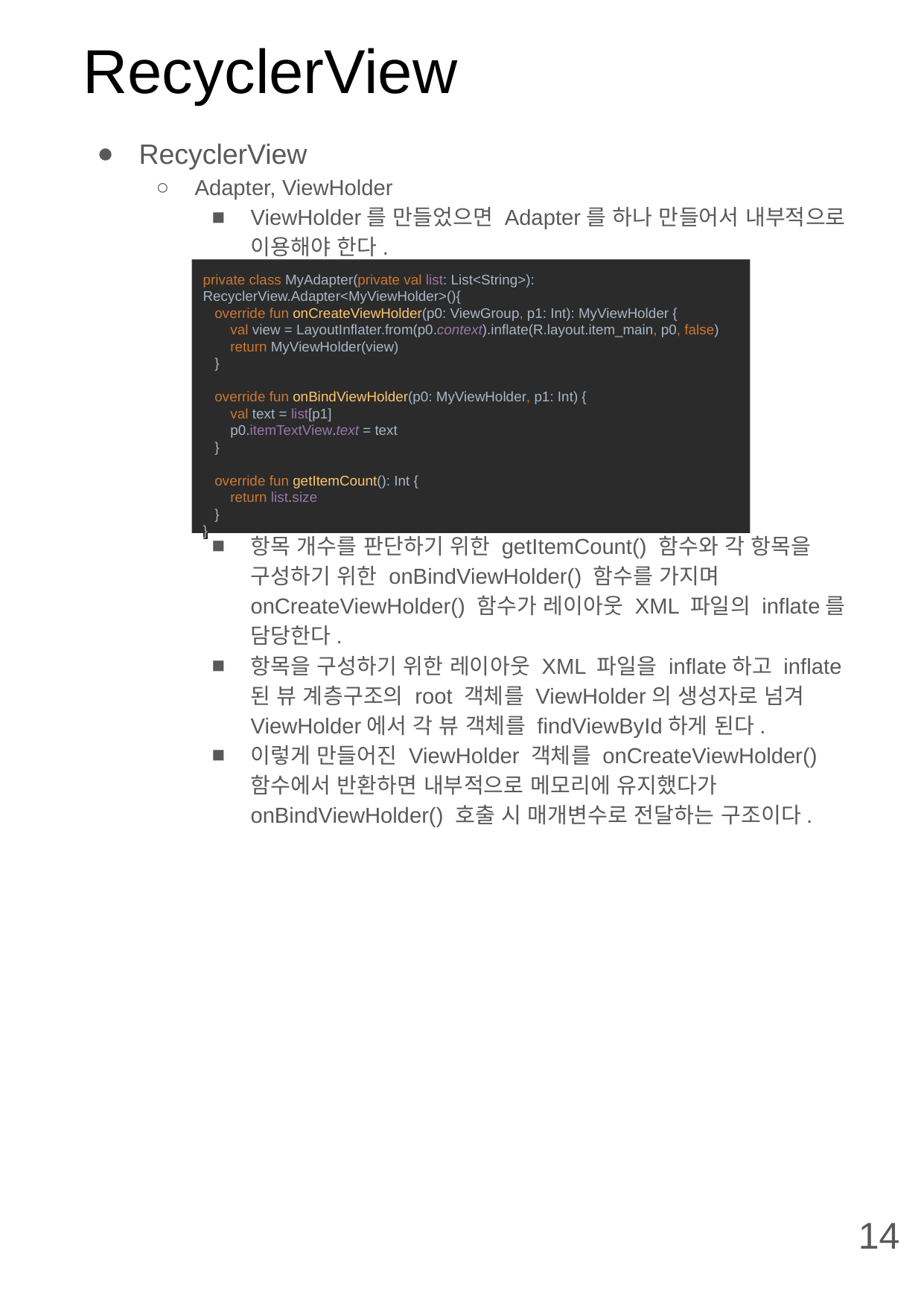

# RecyclerView
RecyclerView
Adapter, ViewHolder
ViewHolder를 만들었으면 Adapter를 하나 만들어서 내부적으로 이용해야 한다.

항목 개수를 판단하기 위한 getItemCount() 함수와 각 항목을 구성하기 위한 onBindViewHolder() 함수를 가지며 onCreateViewHolder() 함수가 레이아웃 XML 파일의 inflate를 담당한다.
항목을 구성하기 위한 레이아웃 XML 파일을 inflate하고 inflate된 뷰 계층구조의 root 객체를 ViewHolder의 생성자로 넘겨 ViewHolder에서 각 뷰 객체를 findViewById하게 된다.
이렇게 만들어진 ViewHolder 객체를 onCreateViewHolder() 함수에서 반환하면 내부적으로 메모리에 유지했다가 onBindViewHolder() 호출 시 매개변수로 전달하는 구조이다.
private class MyAdapter(private val list: List<String>): RecyclerView.Adapter<MyViewHolder>(){
   override fun onCreateViewHolder(p0: ViewGroup, p1: Int): MyViewHolder {
       val view = LayoutInflater.from(p0.context).inflate(R.layout.item_main, p0, false)
       return MyViewHolder(view)
   }

   override fun onBindViewHolder(p0: MyViewHolder, p1: Int) {
       val text = list[p1]
       p0.itemTextView.text = text
   }

   override fun getItemCount(): Int {
       return list.size
   }
}
14